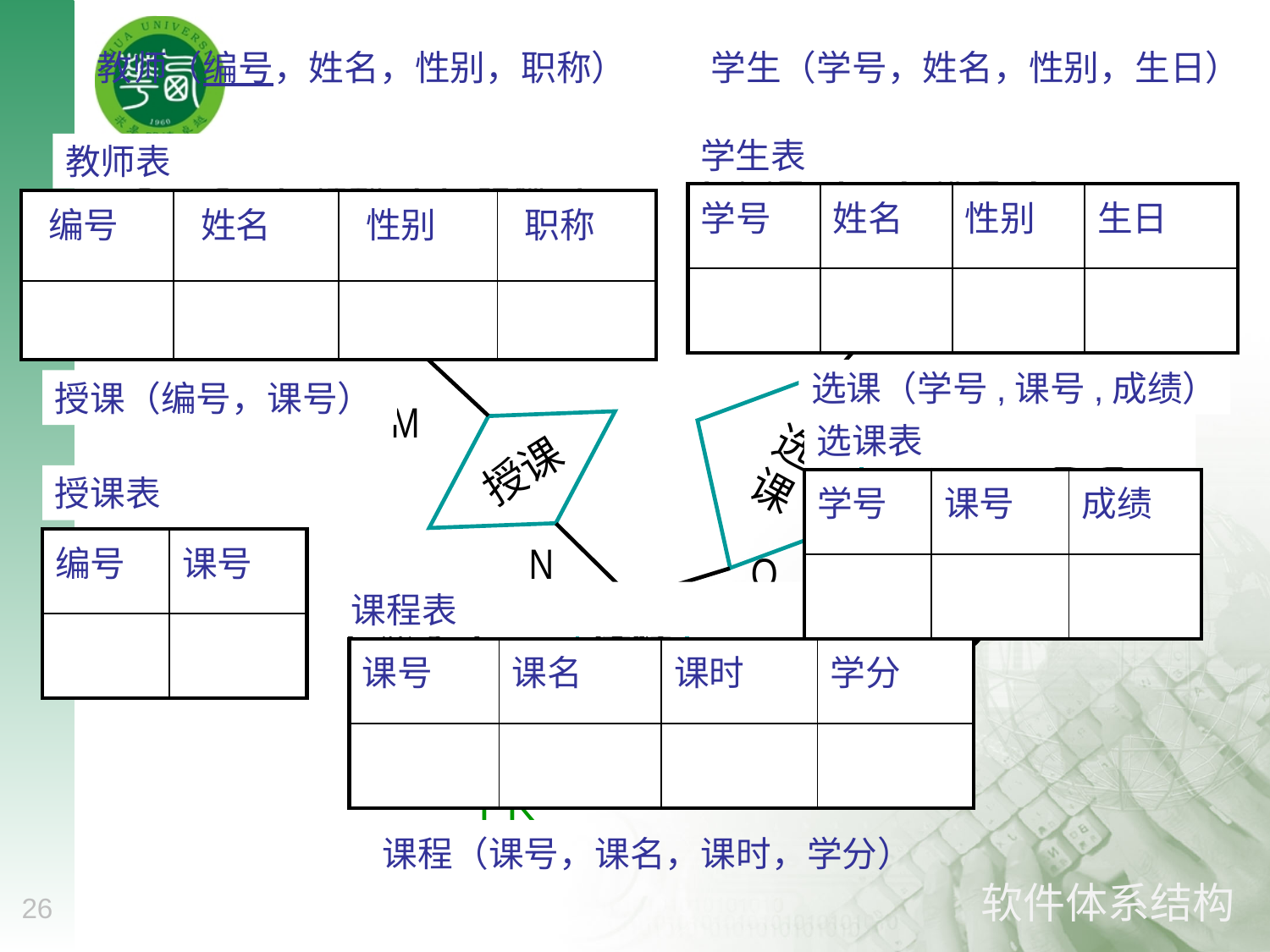

学生（学号，姓名，性别，生日）
教师（编号，姓名，性别，职称）
学生表
教师表
性别
职称
姓名
编号
教师
学号
姓名
性别
生日
学生
选课
P
成绩
Q
M
授课
N
课号
学分
课程
课时
名称
| 学号 | 姓名 | 性别 | 生日 |
| --- | --- | --- | --- |
|  |  |  |  |
| 编号 | 姓名 | 性别 | 职称 |
| --- | --- | --- | --- |
|  |  |  |  |

PK

PK

PK
选课（学号,课号,成绩）
授课（编号，课号）
选课表
授课表
| 学号 | 课号 | 成绩 |
| --- | --- | --- |
|  |  |  |
| 编号 | 课号 |
| --- | --- |
|  |  |
课程表
| 课号 | 课名 | 课时 | 学分 |
| --- | --- | --- | --- |
|  |  |  |  |
课程（课号，课名，课时，学分）
26